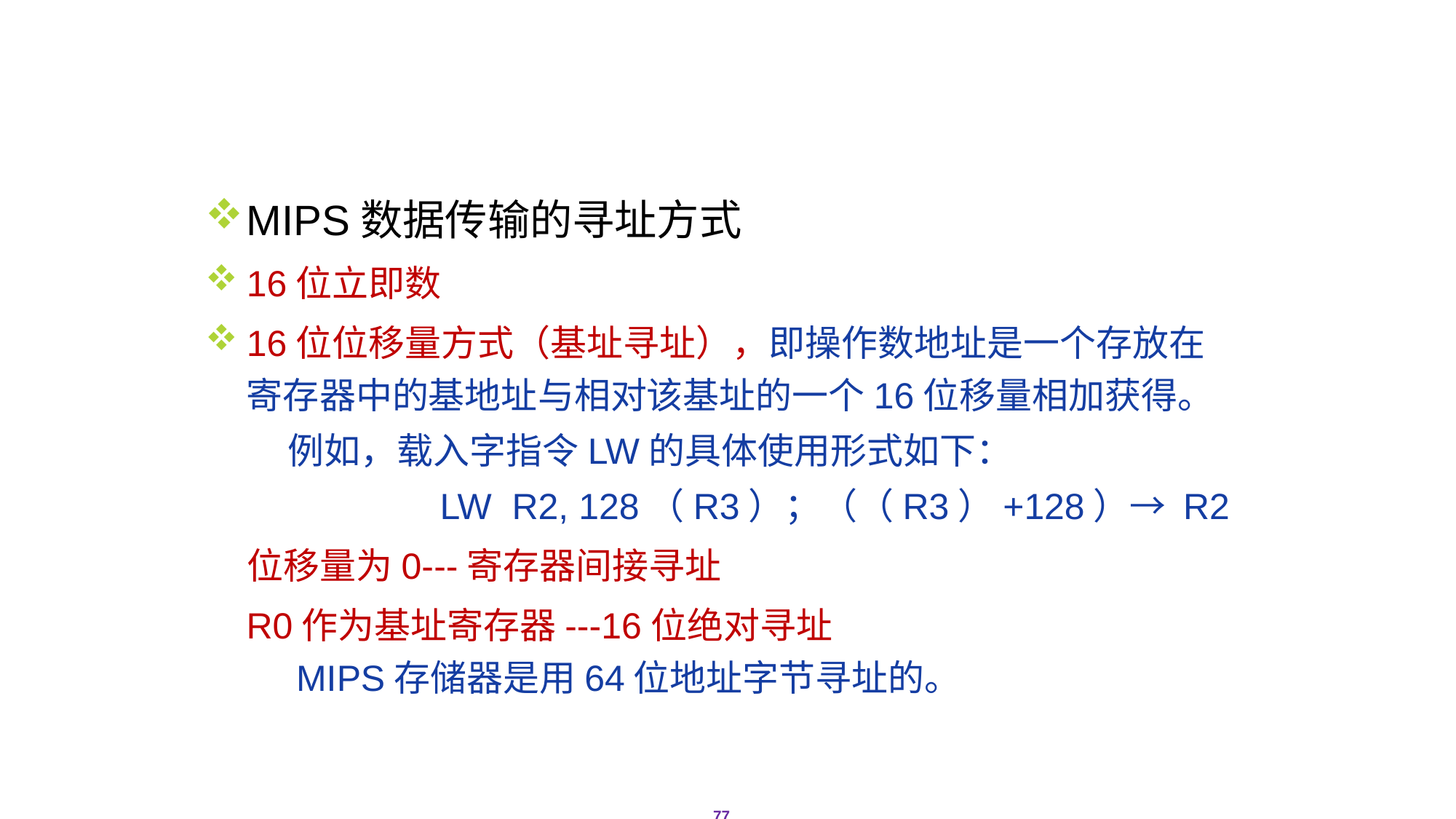

# 2.9 MIPS系统结构
MIPS数据传输的寻址方式
16位立即数
16位位移量方式（基址寻址），即操作数地址是一个存放在寄存器中的基地址与相对该基址的一个16位移量相加获得。
         例如，载入字指令LW的具体使用形式如下：
                       LW  R2, 128（R3）；（（R3）+128）→ R2
    位移量为0---寄存器间接寻址
    R0作为基址寄存器---16位绝对寻址
     MIPS存储器是用64位地址字节寻址的。
77